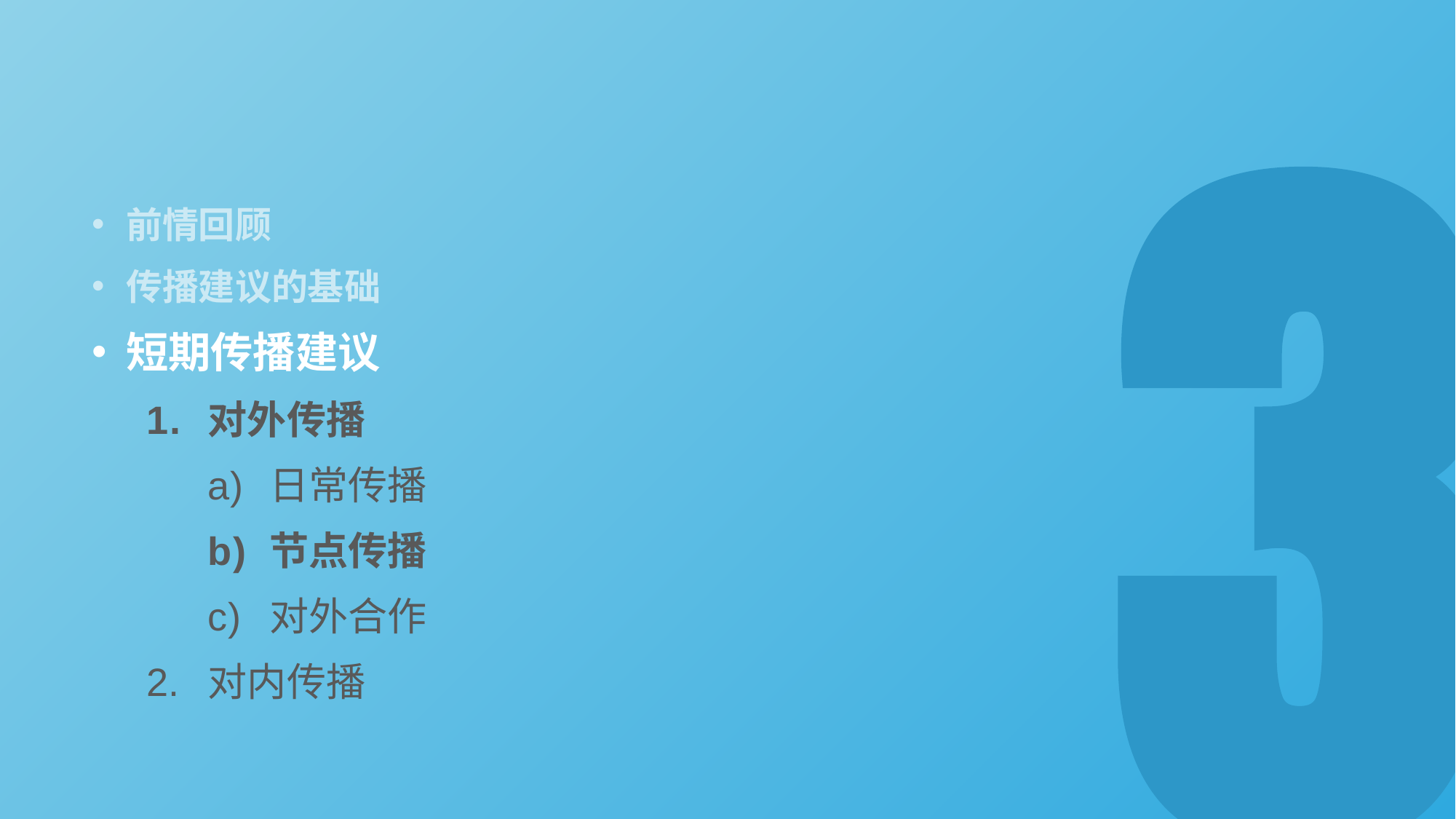

3
前情回顾
传播建议的基础
短期传播建议
对外传播
日常传播
节点传播
对外合作
对内传播